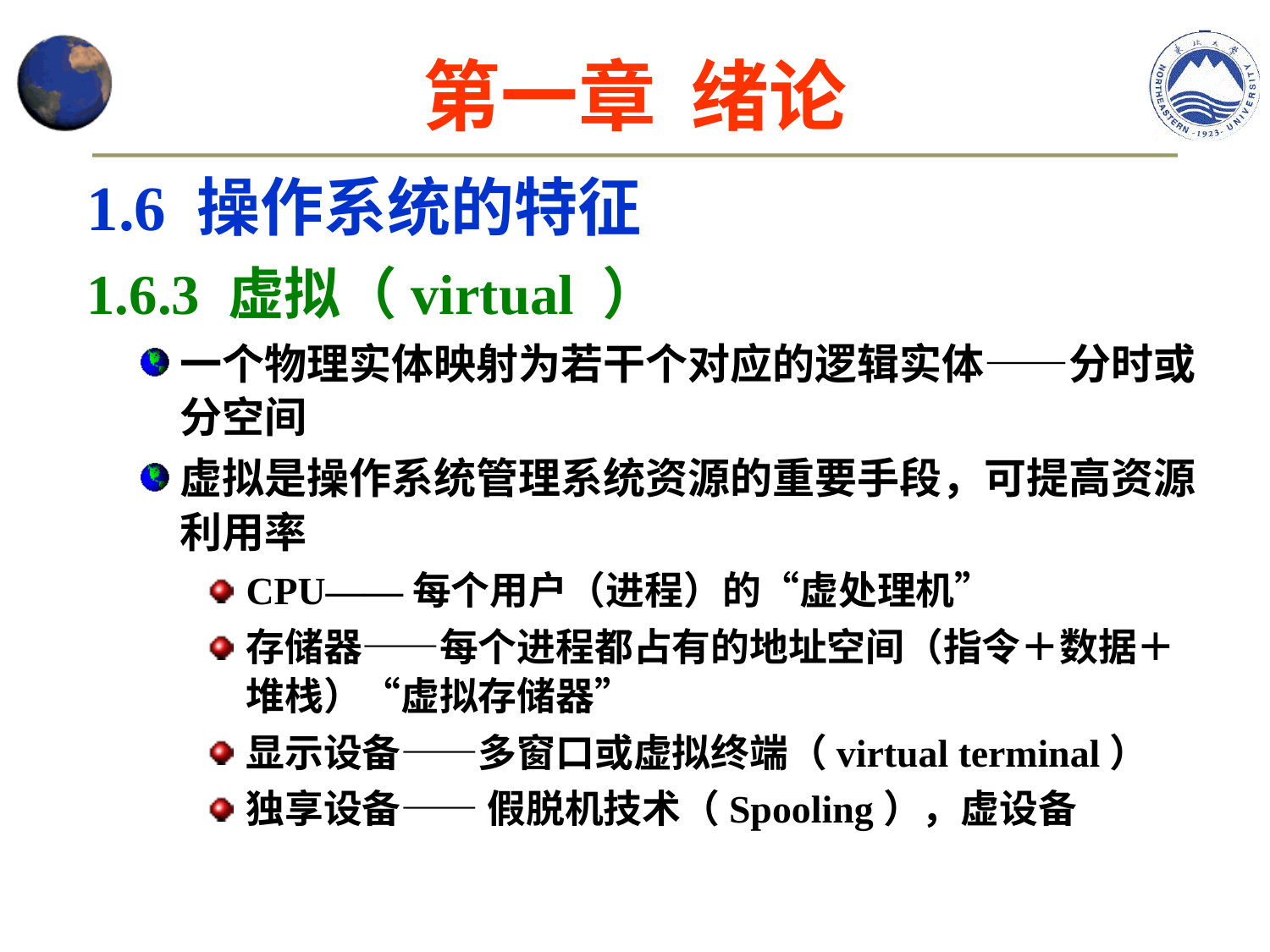

# 第一章  绪论
1.6 操作系统的特征
1.6.3 虚拟（virtual ）
一个物理实体映射为若干个对应的逻辑实体——分时或分空间
虚拟是操作系统管理系统资源的重要手段，可提高资源利用率
CPU——每个用户（进程）的“虚处理机”
存储器——每个进程都占有的地址空间（指令＋数据＋堆栈）“虚拟存储器”
显示设备——多窗口或虚拟终端（virtual terminal）
独享设备—— 假脱机技术（Spooling），虚设备